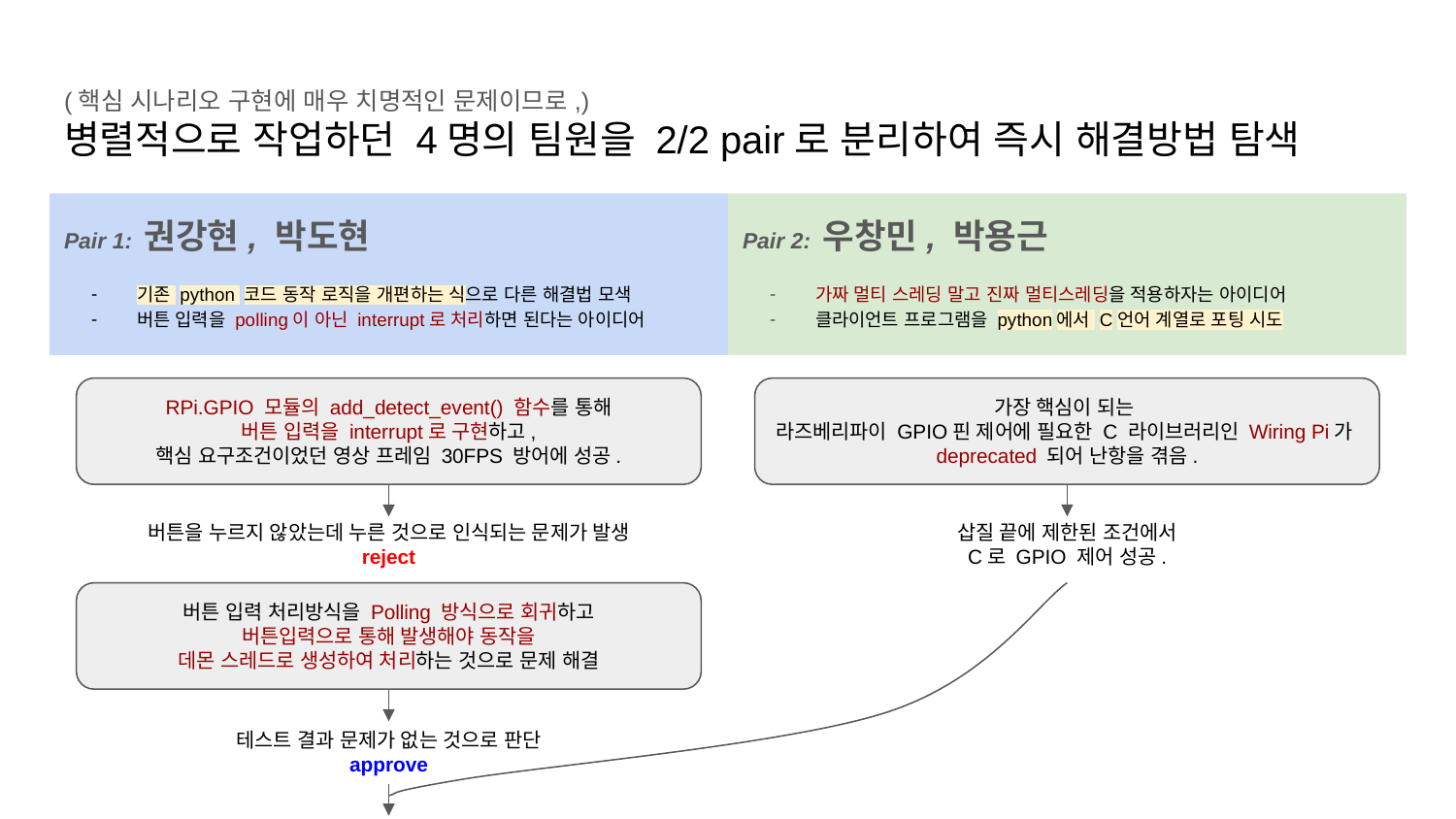

# (핵심 시나리오 구현에 매우 치명적인 문제이므로,)
병렬적으로 작업하던 4명의 팀원을 2/2 pair로 분리하여 즉시 해결방법 탐색
Pair 1: 권강현, 박도현
기존 python 코드 동작 로직을 개편하는 식으로 다른 해결법 모색
버튼 입력을 polling이 아닌 interrupt로 처리하면 된다는 아이디어
Pair 2: 우창민, 박용근
가짜 멀티 스레딩 말고 진짜 멀티스레딩을 적용하자는 아이디어
클라이언트 프로그램을 python에서 C언어 계열로 포팅 시도
RPi.GPIO 모듈의 add_detect_event() 함수를 통해
버튼 입력을 interrupt로 구현하고,
핵심 요구조건이었던 영상 프레임 30FPS 방어에 성공.
가장 핵심이 되는
라즈베리파이 GPIO핀 제어에 필요한 C 라이브러리인 Wiring Pi가
deprecated 되어 난항을 겪음.
버튼을 누르지 않았는데 누른 것으로 인식되는 문제가 발생
reject
삽질 끝에 제한된 조건에서
C로 GPIO 제어 성공.
버튼 입력 처리방식을 Polling 방식으로 회귀하고
버튼입력으로 통해 발생해야 동작을
데몬 스레드로 생성하여 처리하는 것으로 문제 해결

테스트 결과 문제가 없는 것으로 판단
approve